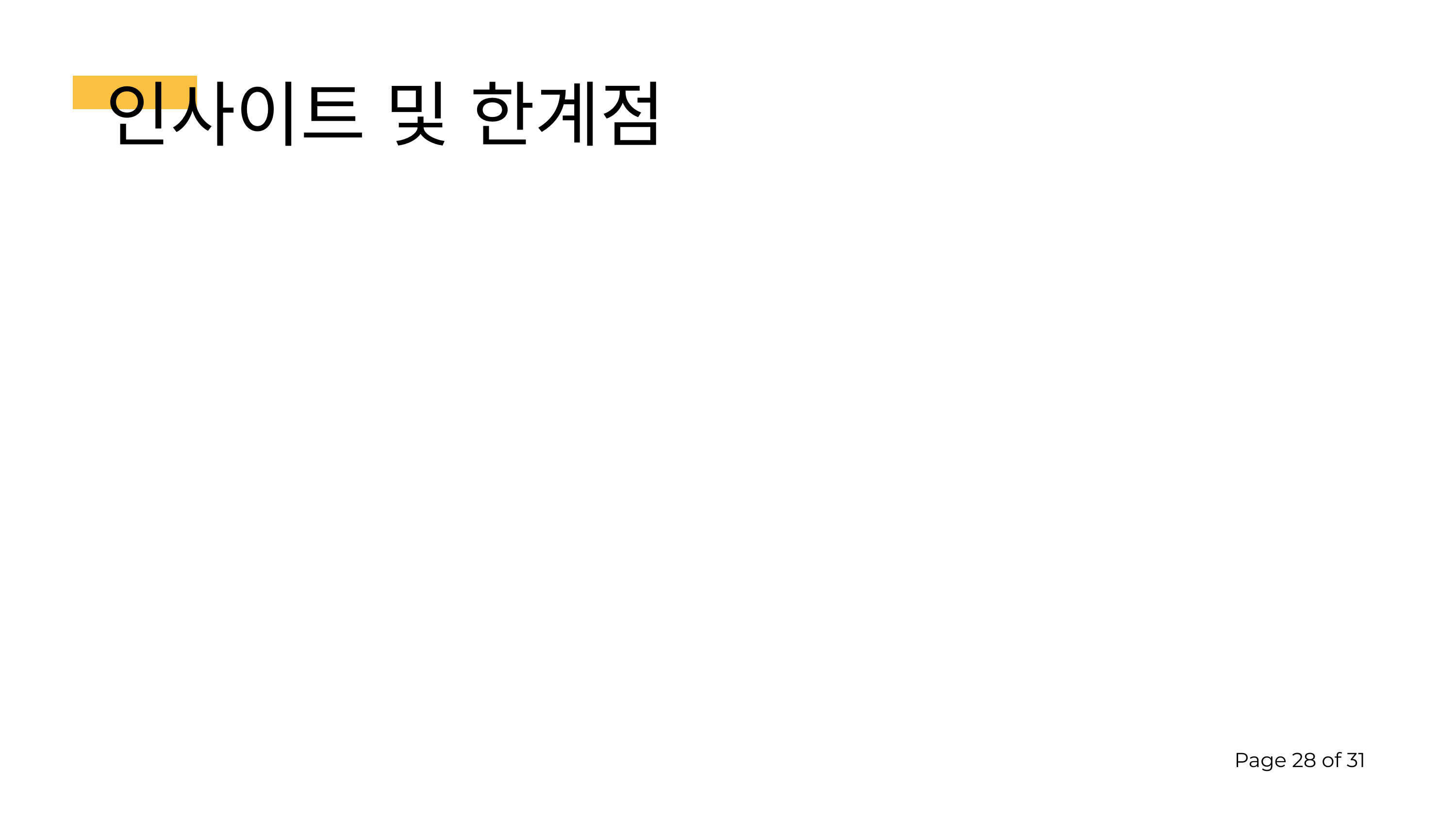

인사이트 및 한계점
Page 28 of 31